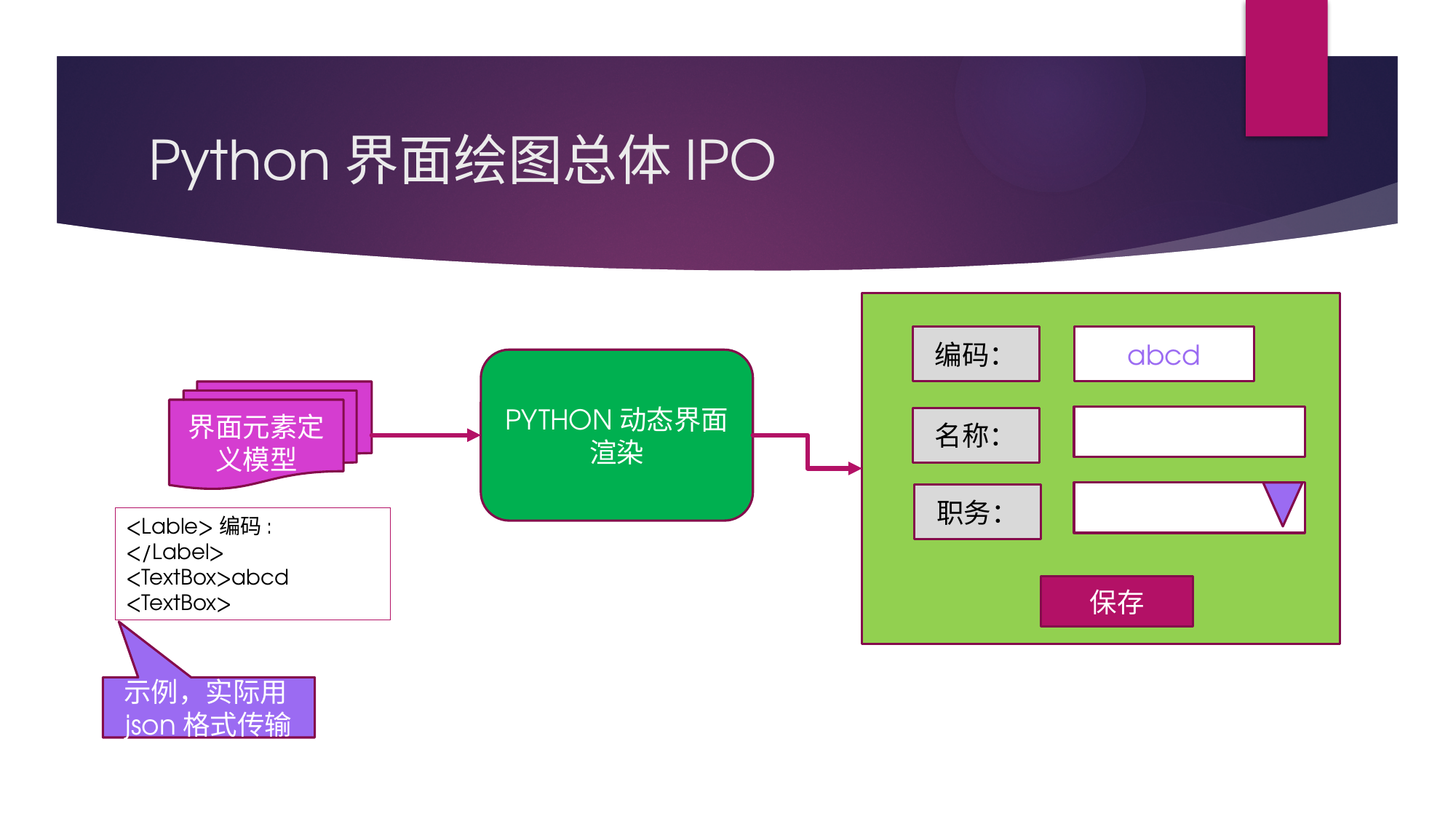

# Python界面绘图总体IPO

abcd
编码：
PYTHON动态界面渲染
界面元素定义模型

名称：

职务：
<Lable>编码:
</Label>
<TextBox>abcd
<TextBox>
保存
示例，实际用json格式传输